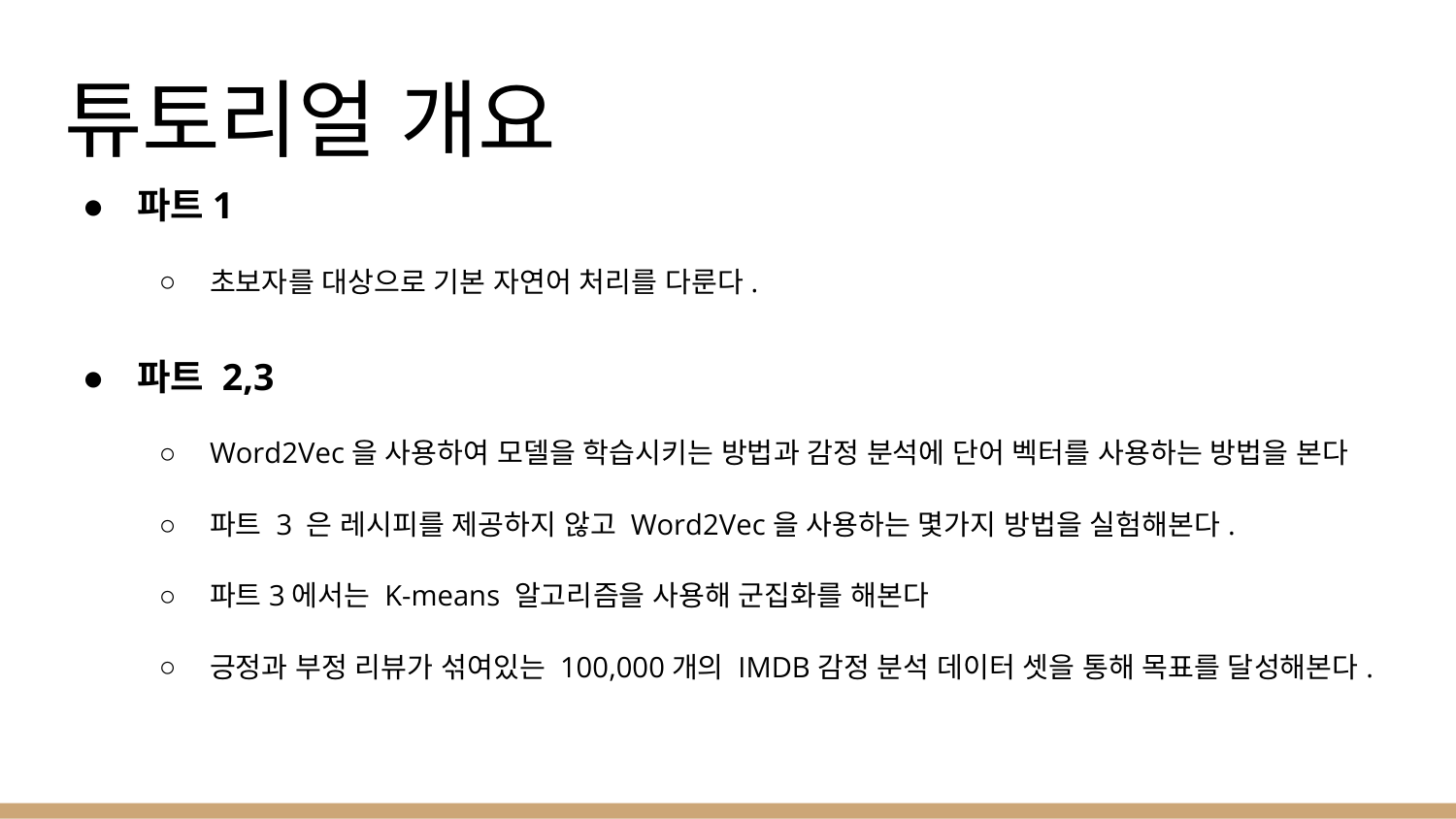

# 튜토리얼 개요
파트1
초보자를 대상으로 기본 자연어 처리를 다룬다.

파트 2,3
Word2Vec을 사용하여 모델을 학습시키는 방법과 감정 분석에 단어 벡터를 사용하는 방법을 본다
파트 3 은 레시피를 제공하지 않고 Word2Vec을 사용하는 몇가지 방법을 실험해본다.
파트3에서는 K-means 알고리즘을 사용해 군집화를 해본다
긍정과 부정 리뷰가 섞여있는 100,000개의 IMDB감정 분석 데이터 셋을 통해 목표를 달성해본다.